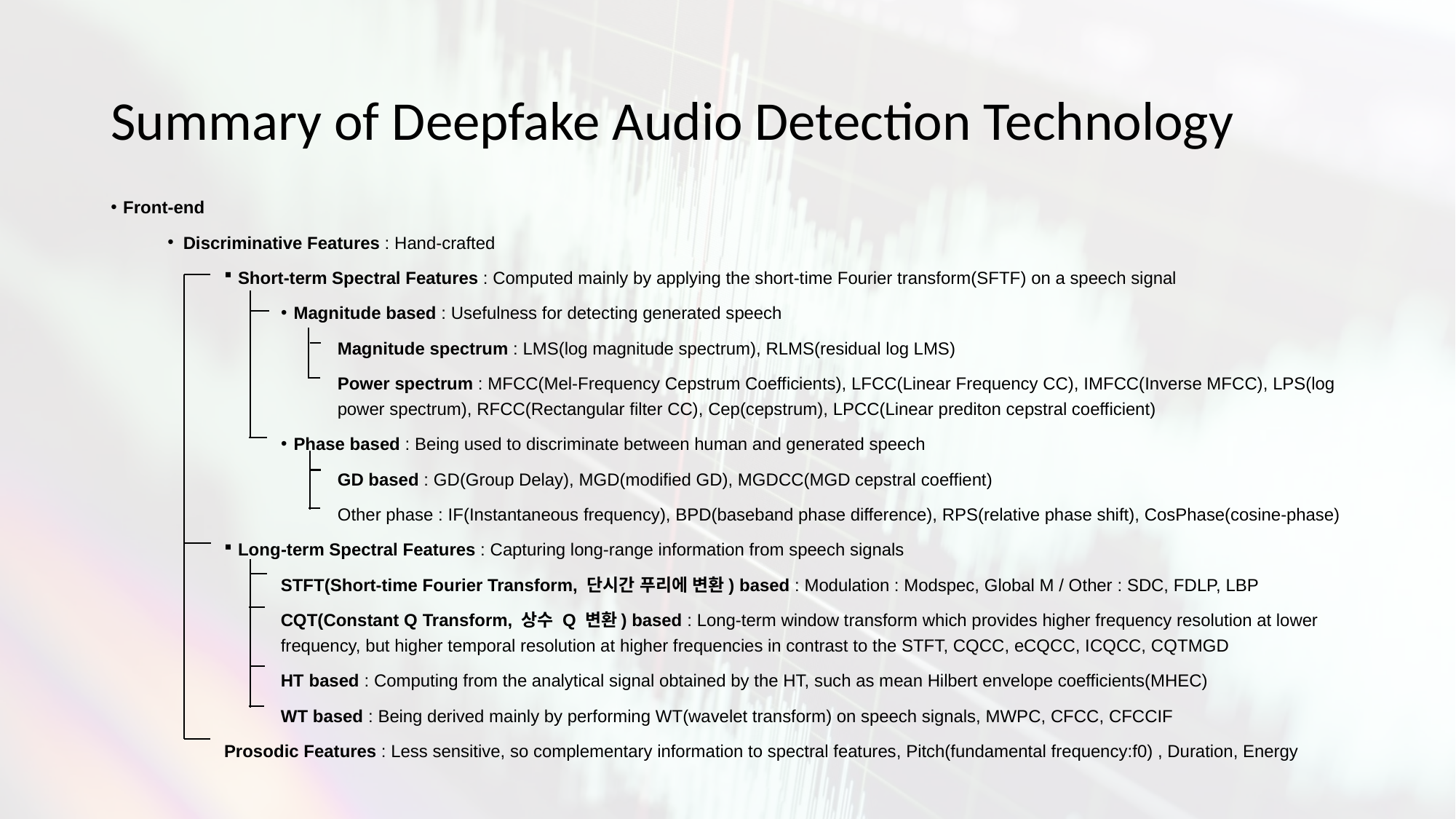

# Summary of Deepfake Audio Detection Technology
Front-end
Discriminative Features : Hand-crafted
Short-term Spectral Features : Computed mainly by applying the short-time Fourier transform(SFTF) on a speech signal
Magnitude based : Usefulness for detecting generated speech
Magnitude spectrum : LMS(log magnitude spectrum), RLMS(residual log LMS)
Power spectrum : MFCC(Mel-Frequency Cepstrum Coefficients), LFCC(Linear Frequency CC), IMFCC(Inverse MFCC), LPS(log power spectrum), RFCC(Rectangular filter CC), Cep(cepstrum), LPCC(Linear prediton cepstral coefficient)
Phase based : Being used to discriminate between human and generated speech
GD based : GD(Group Delay), MGD(modified GD), MGDCC(MGD cepstral coeffient)
Other phase : IF(Instantaneous frequency), BPD(baseband phase difference), RPS(relative phase shift), CosPhase(cosine-phase)
Long-term Spectral Features : Capturing long-range information from speech signals
STFT(Short-time Fourier Transform, 단시간 푸리에 변환) based : Modulation : Modspec, Global M / Other : SDC, FDLP, LBP
CQT(Constant Q Transform, 상수 Q 변환) based : Long-term window transform which provides higher frequency resolution at lower frequency, but higher temporal resolution at higher frequencies in contrast to the STFT, CQCC, eCQCC, ICQCC, CQTMGD
HT based : Computing from the analytical signal obtained by the HT, such as mean Hilbert envelope coefficients(MHEC)
WT based : Being derived mainly by performing WT(wavelet transform) on speech signals, MWPC, CFCC, CFCCIF
Prosodic Features : Less sensitive, so complementary information to spectral features, Pitch(fundamental frequency:f0) , Duration, Energy